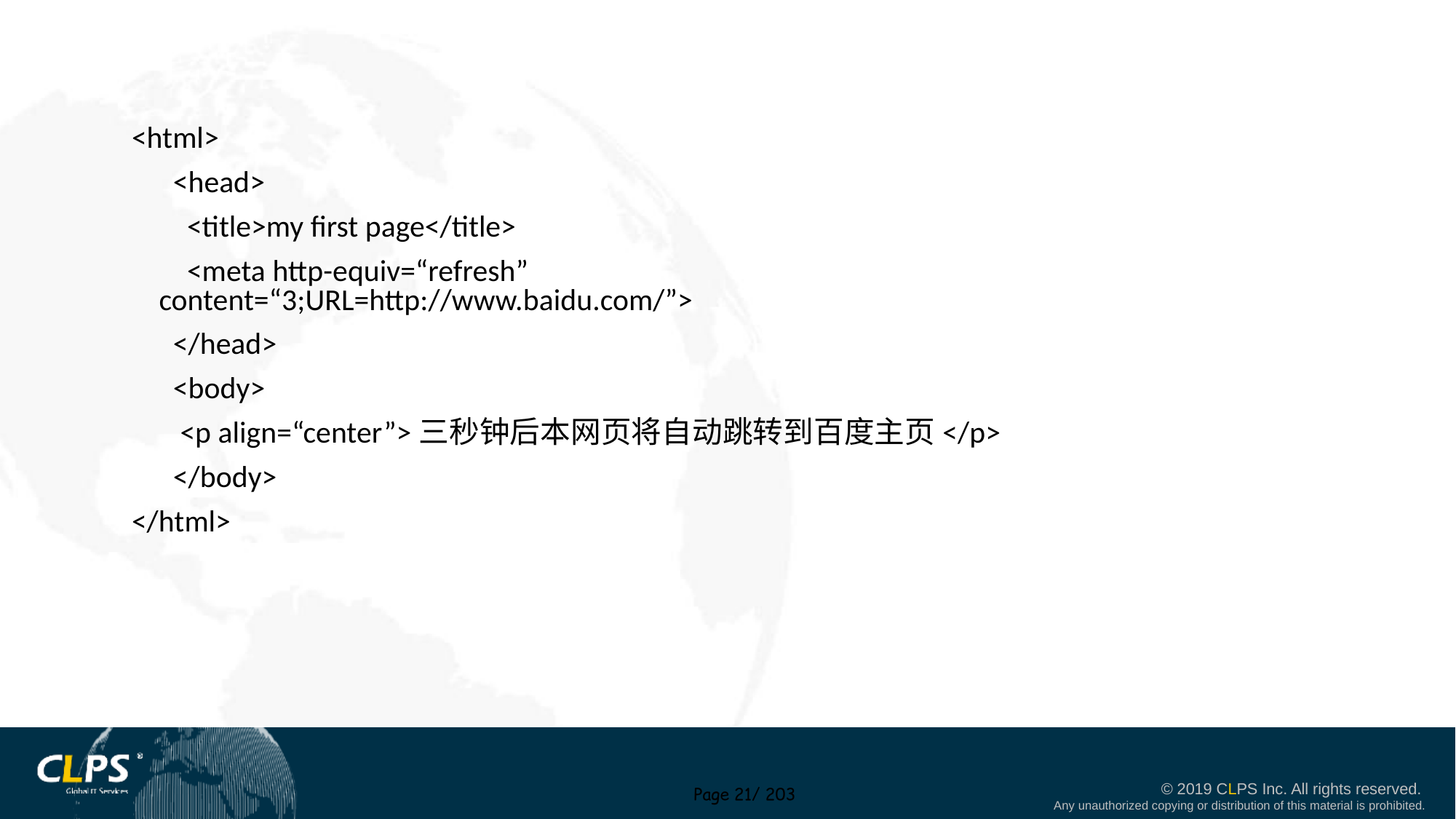

<html>
      <head>
        <title>my first page</title>
        <meta http-equiv=“refresh” content=“3;URL=http://www.baidu.com/”>
      </head>
      <body>
       <p align=“center”>三秒钟后本网页将自动跳转到百度主页</p>
      </body>
</html>
Page 21/ 203